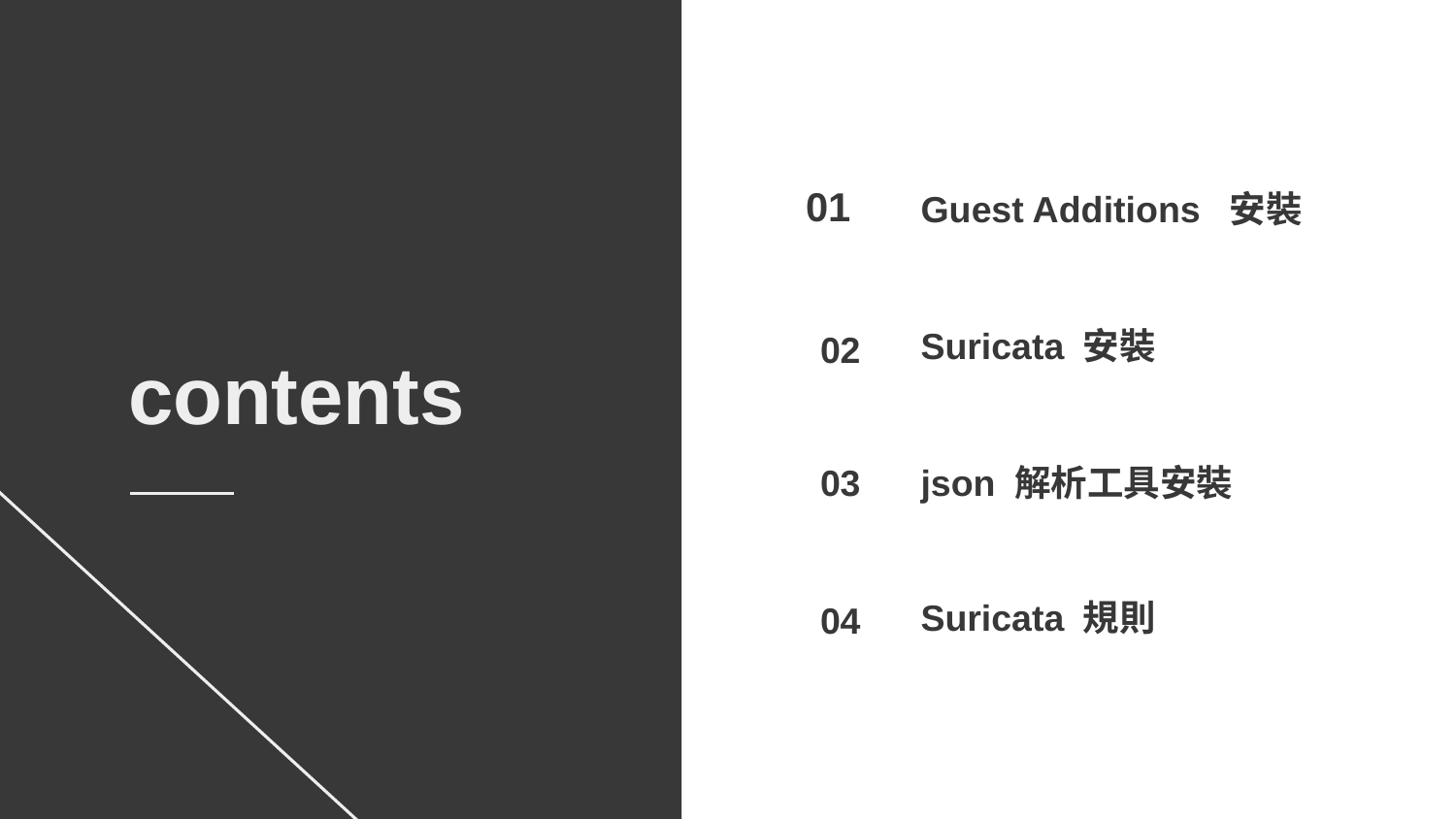

01
Guest Additions  安裝
# Suricata 安裝
02
contents
json 解析工具安裝
03
Suricata 規則
04